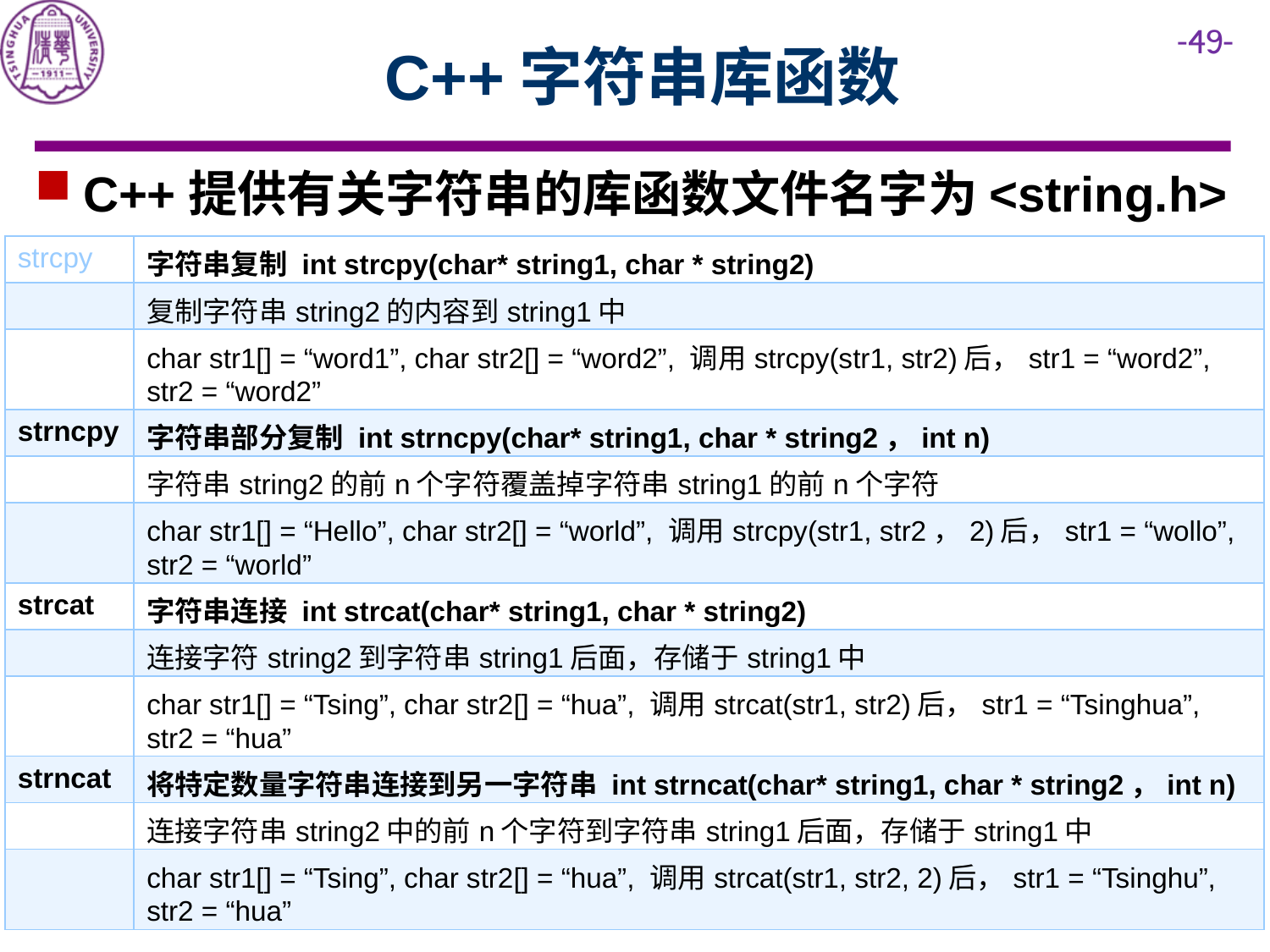

# C++字符串库函数
C++提供有关字符串的库函数文件名字为<string.h>
| strcpy | 字符串复制 int strcpy(char\* string1, char \* string2) |
| --- | --- |
|  | 复制字符串string2的内容到string1中 |
|  | char str1[] = “word1”, char str2[] = “word2”, 调用strcpy(str1, str2)后，str1 = “word2”, str2 = “word2” |
| strncpy | 字符串部分复制 int strncpy(char\* string1, char \* string2，int n) |
|  | 字符串string2的前n个字符覆盖掉字符串string1的前n个字符 |
|  | char str1[] = “Hello”, char str2[] = “world”, 调用strcpy(str1, str2，2)后，str1 = “wollo”, str2 = “world” |
| strcat | 字符串连接 int strcat(char\* string1, char \* string2) |
|  | 连接字符string2到字符串string1后面，存储于string1中 |
|  | char str1[] = “Tsing”, char str2[] = “hua”, 调用strcat(str1, str2)后，str1 = “Tsinghua”, str2 = “hua” |
| strncat | 将特定数量字符串连接到另一字符串 int strncat(char\* string1, char \* string2，int n) |
|  | 连接字符串string2中的前n个字符到字符串string1后面，存储于string1中 |
|  | char str1[] = “Tsing”, char str2[] = “hua”, 调用strcat(str1, str2, 2)后，str1 = “Tsinghu”, str2 = “hua” |